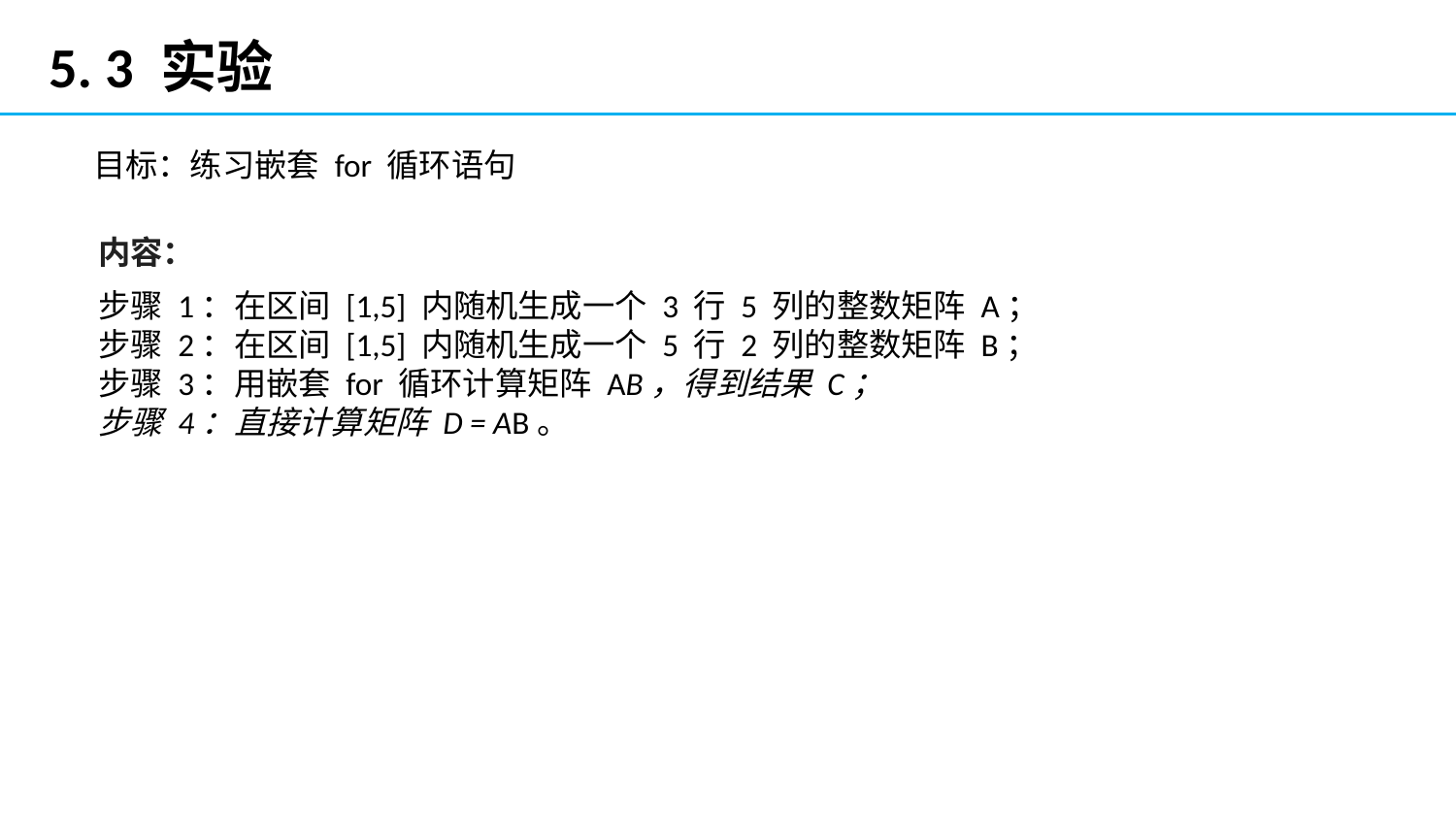

# 5. 3 实验
目标：练习嵌套 for 循环语句
内容：
步骤 1：在区间 [1,5] 内随机生成一个 3 行 5 列的整数矩阵 A；
步骤 2：在区间 [1,5] 内随机生成一个 5 行 2 列的整数矩阵 B；
步骤 3：用嵌套 for 循环计算矩阵 AB，得到结果 C；
步骤 4：直接计算矩阵 D = AB。